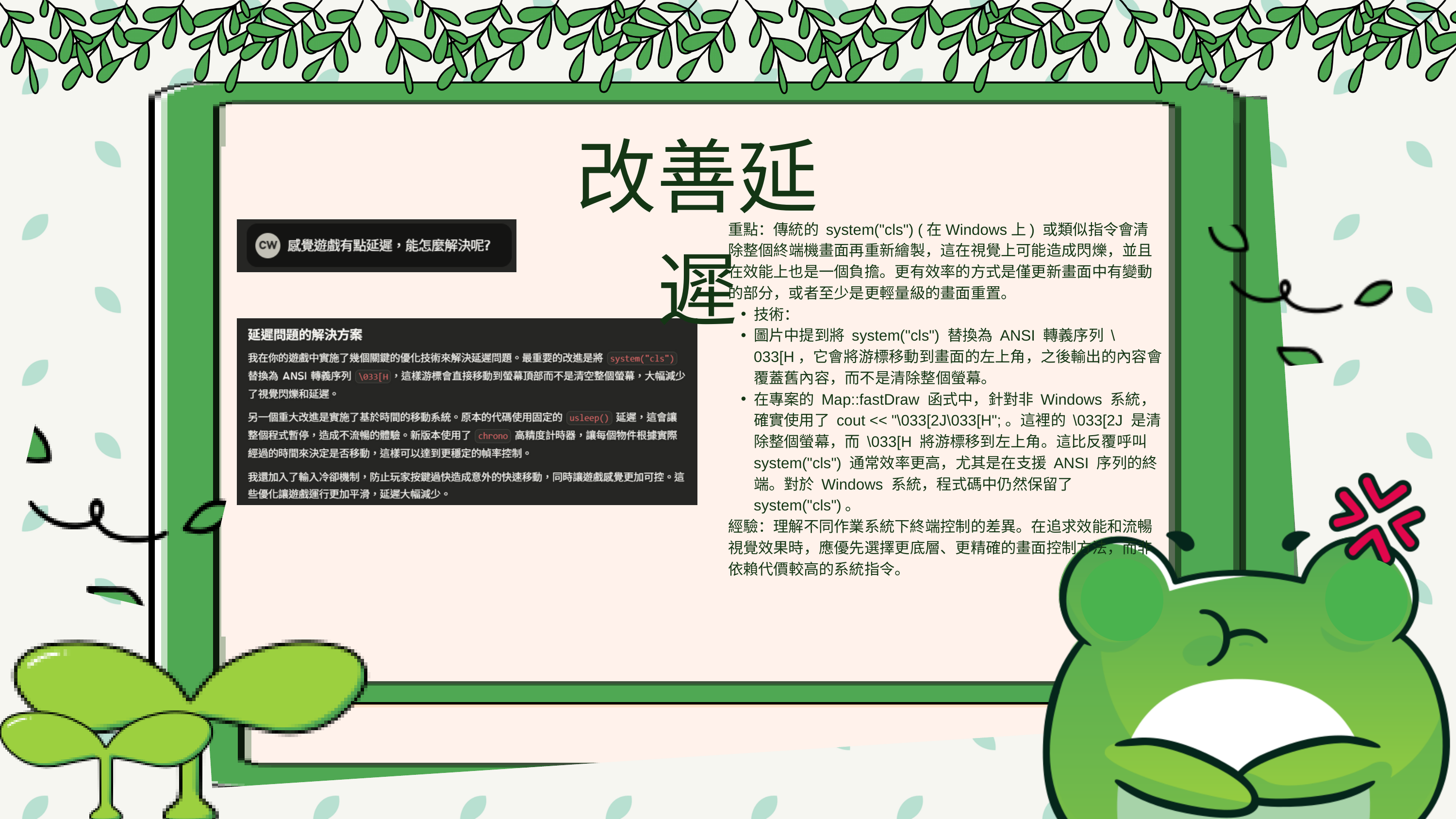

改善延遲

重點：傳統的 system("cls") (在Windows上) 或類似指令會清除整個終端機畫面再重新繪製，這在視覺上可能造成閃爍，並且在效能上也是一個負擔。更有效率的方式是僅更新畫面中有變動的部分，或者至少是更輕量級的畫面重置。
技術：
圖片中提到將 system("cls") 替換為 ANSI 轉義序列 \033[H，它會將游標移動到畫面的左上角，之後輸出的內容會覆蓋舊內容，而不是清除整個螢幕。
在專案的 Map::fastDraw 函式中，針對非 Windows 系統，確實使用了 cout << "\033[2J\033[H";。這裡的 \033[2J 是清除整個螢幕，而 \033[H 將游標移到左上角。這比反覆呼叫 system("cls") 通常效率更高，尤其是在支援 ANSI 序列的終端。對於 Windows 系統，程式碼中仍然保留了 system("cls")。
經驗：理解不同作業系統下終端控制的差異。在追求效能和流暢視覺效果時，應優先選擇更底層、更精確的畫面控制方法，而非依賴代價較高的系統指令。